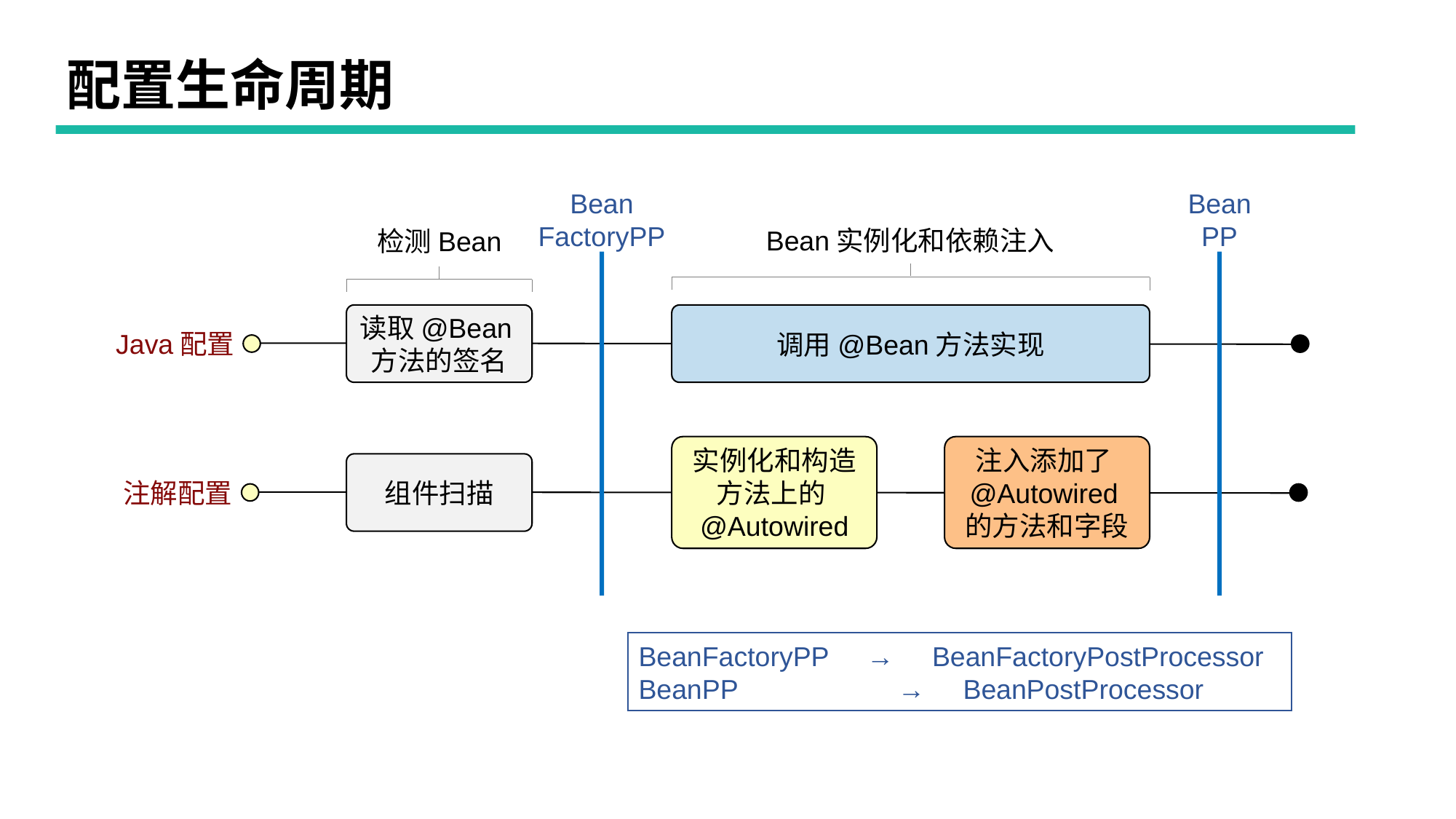

# 配置生命周期
Bean
PP
Bean
FactoryPP
Bean实例化和依赖注入
检测Bean

读取@Bean方法的签名
调用@Bean方法实现
Java配置

实例化和构造方法上的@Autowired
注入添加了@Autowired的方法和字段
组件扫描
注解配置

BeanFactoryPP     →     BeanFactoryPostProcessor
BeanPP                     →     BeanPostProcessor